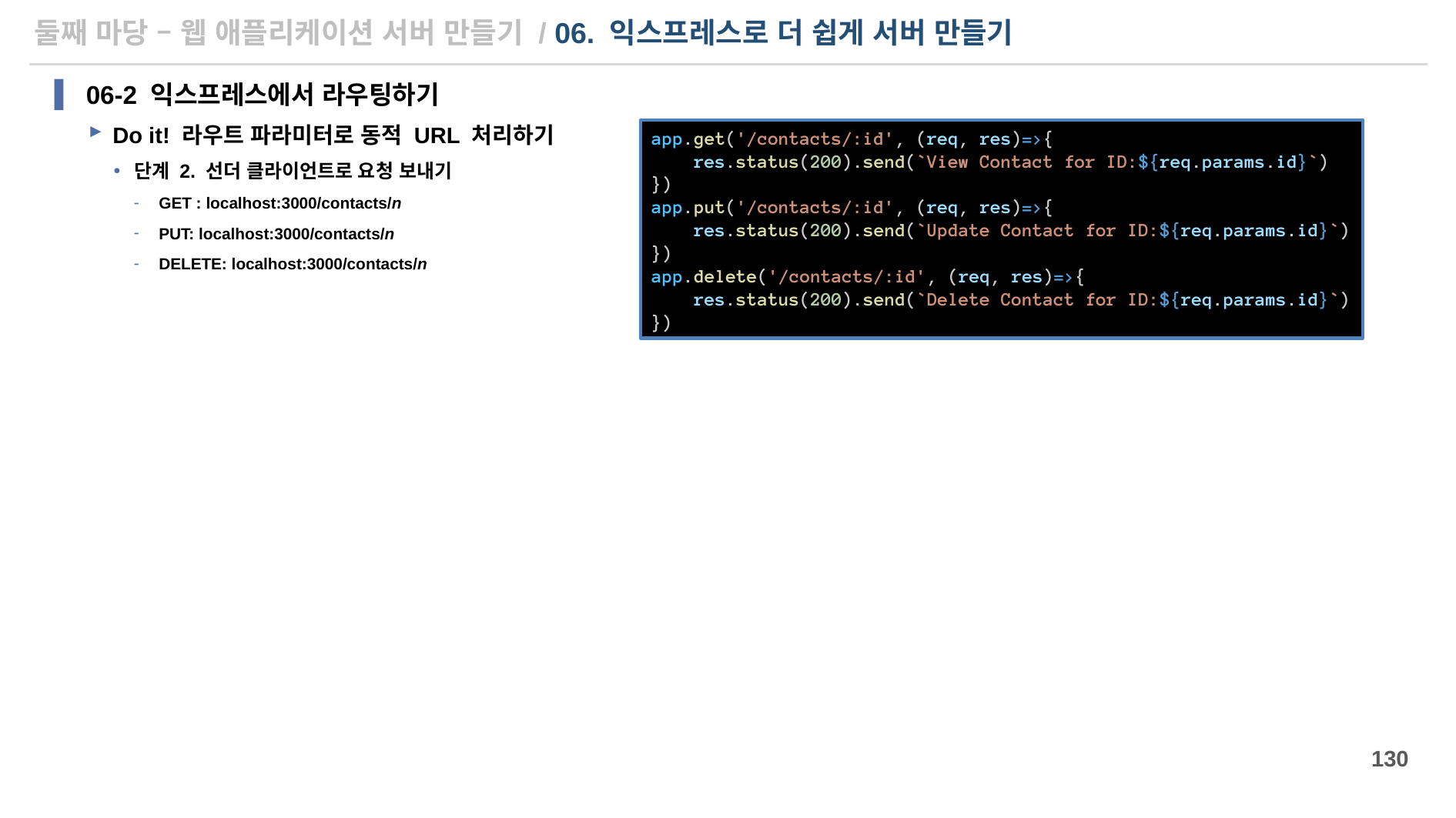

# 둘째 마당 – 웹 애플리케이션 서버 만들기 / 06. 익스프레스로 더 쉽게 서버 만들기
06-2 익스프레스에서 라우팅하기
Do it! 라우트 파라미터로 동적 URL 처리하기
단계 2. 선더 클라이언트로 요청 보내기
GET : localhost:3000/contacts/n
PUT: localhost:3000/contacts/n
DELETE: localhost:3000/contacts/n

app.get('/contacts/:id', (req, res)=>{
    res.status(200).send(`View Contact for ID:${req.params.id}`)
})
app.put('/contacts/:id', (req, res)=>{
    res.status(200).send(`Update Contact for ID:${req.params.id}`)
})
app.delete('/contacts/:id', (req, res)=>{
    res.status(200).send(`Delete Contact for ID:${req.params.id}`)
})
130